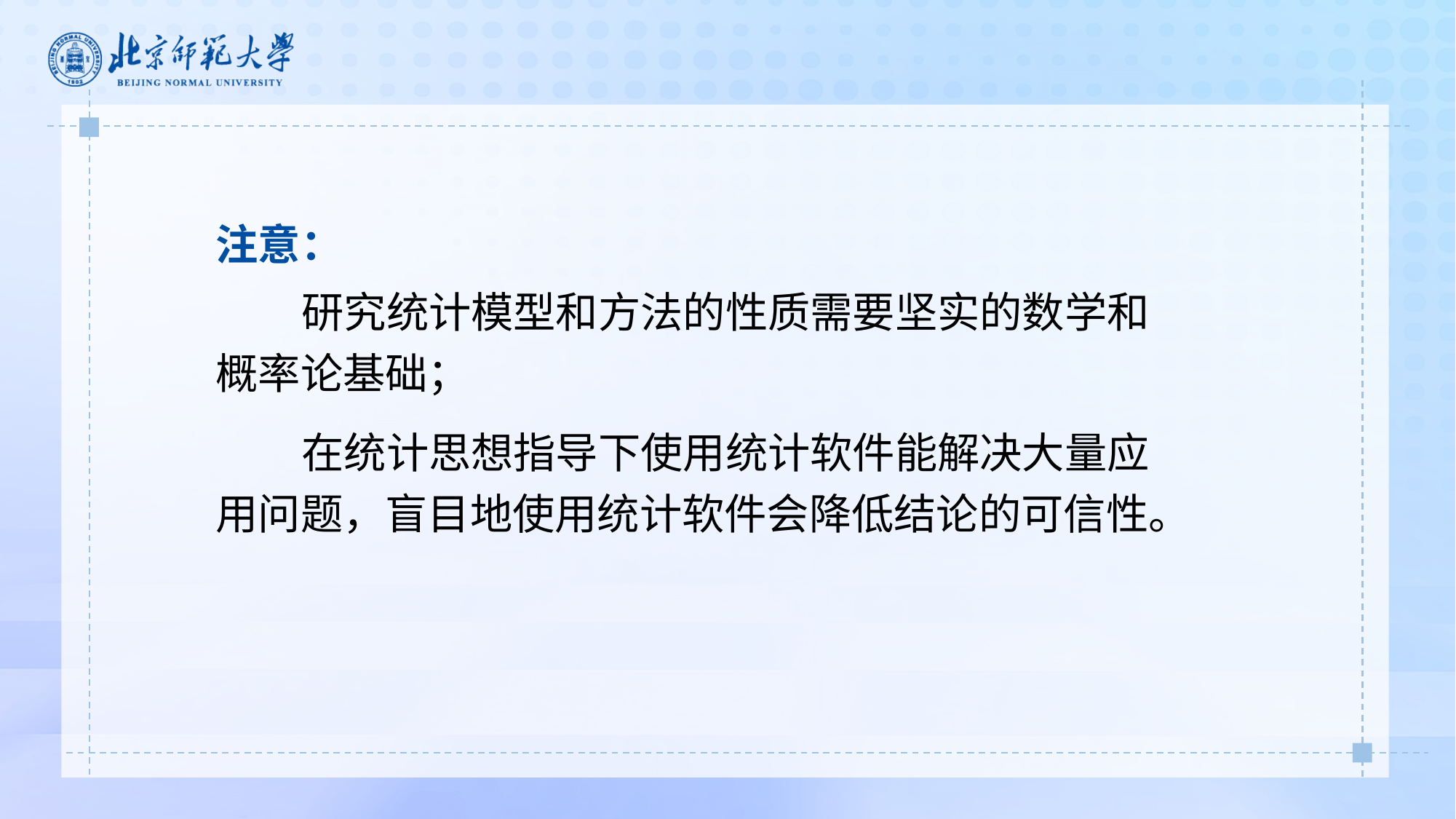

注意：
        研究统计模型和方法的性质需要坚实的数学和概率论基础；
        在统计思想指导下使用统计软件能解决大量应用问题，盲目地使用统计软件会降低结论的可信性。